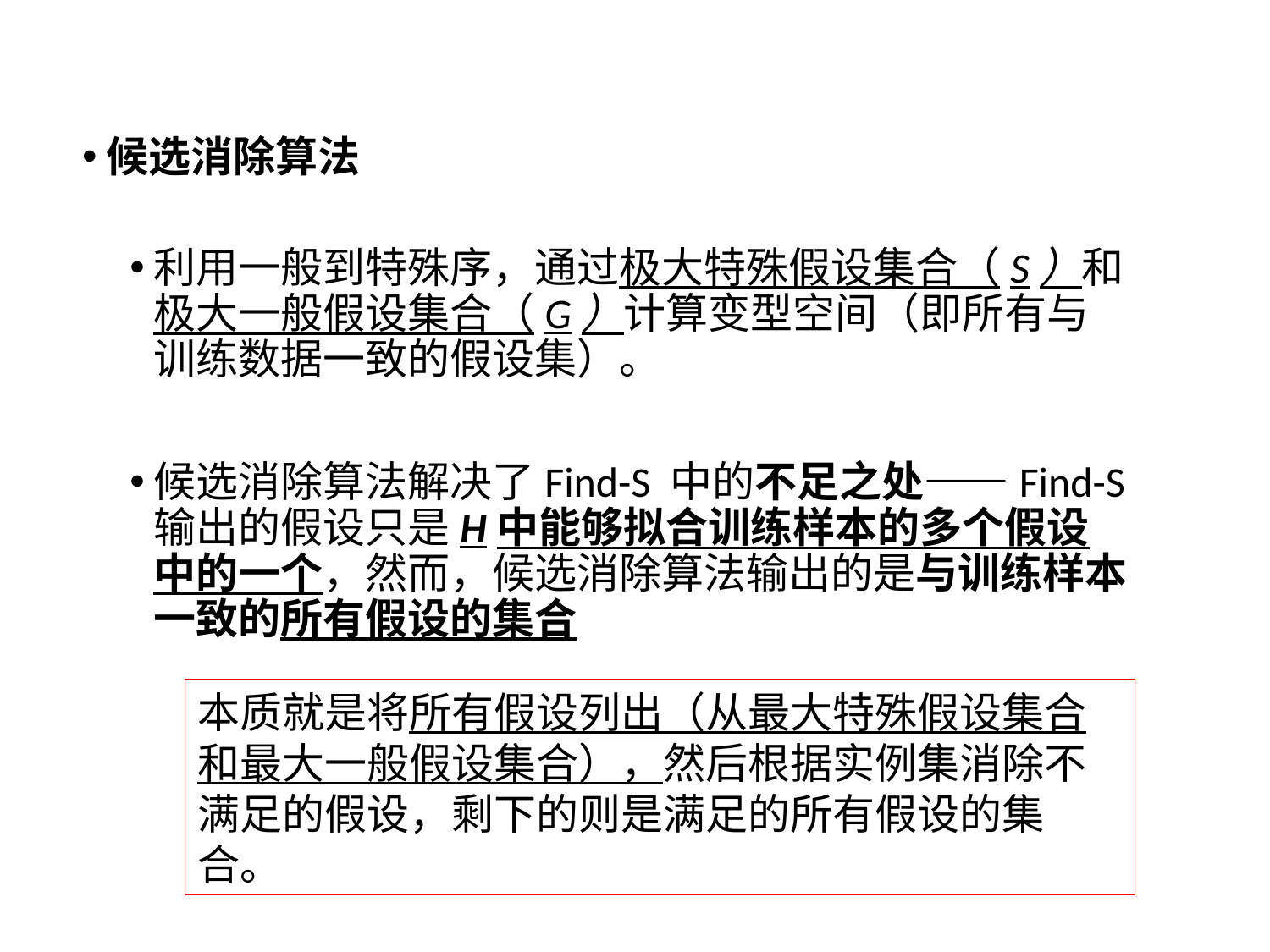

4.4主要类型
候选消除算法

利用一般到特殊序，通过极大特殊假设集合（S）和极大一般假设集合（G）计算变型空间（即所有与训练数据一致的假设集）。

候选消除算法解决了Find-S 中的不足之处——Find-S 输出的假设只是H中能够拟合训练样本的多个假设中的一个，然而，候选消除算法输出的是与训练样本一致的所有假设的集合
本质就是将所有假设列出（从最大特殊假设集合和最大一般假设集合），然后根据实例集消除不满足的假设，剩下的则是满足的所有假设的集合。